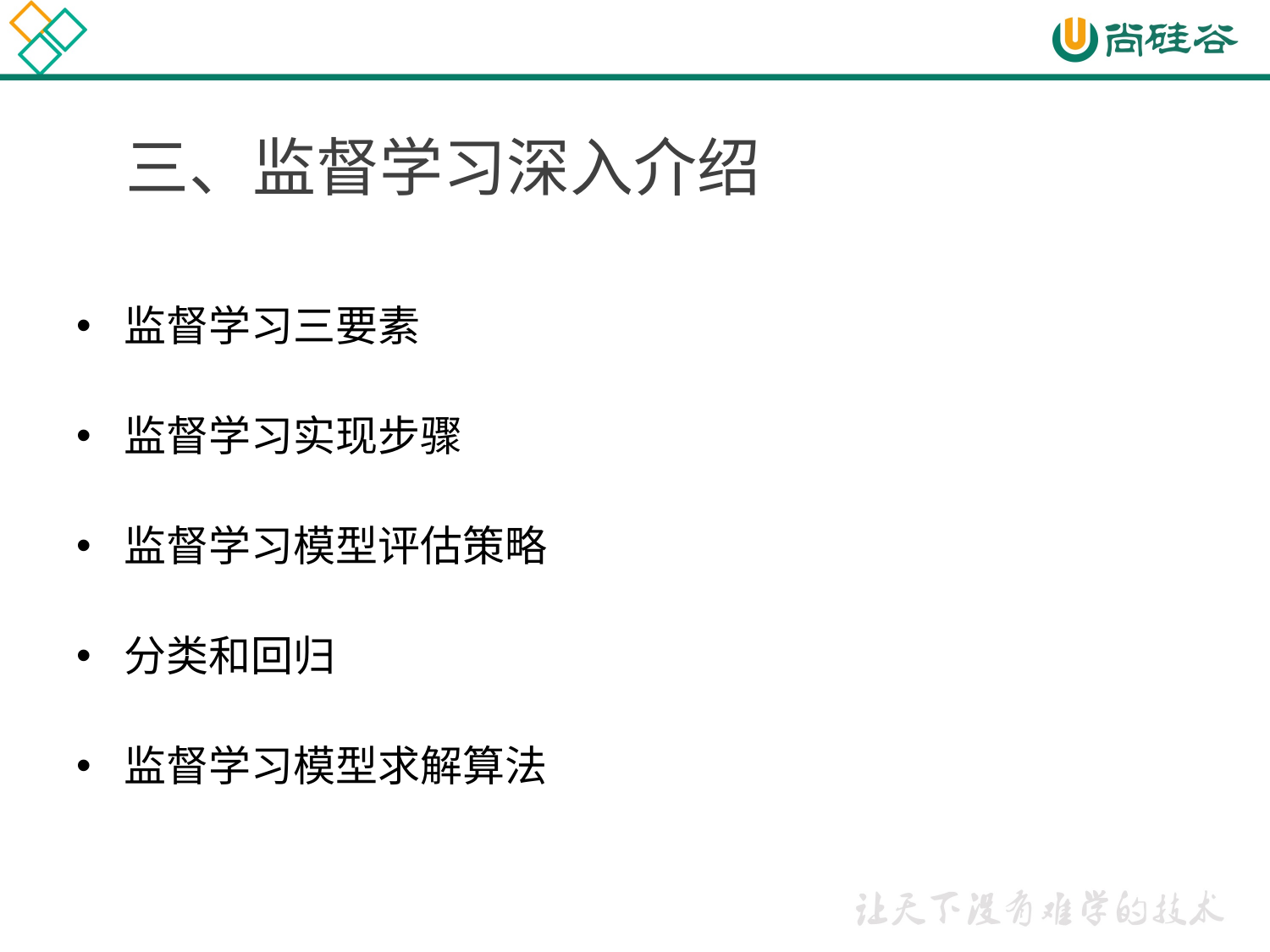

# 三、监督学习深入介绍
监督学习三要素
监督学习实现步骤
监督学习模型评估策略
分类和回归
监督学习模型求解算法